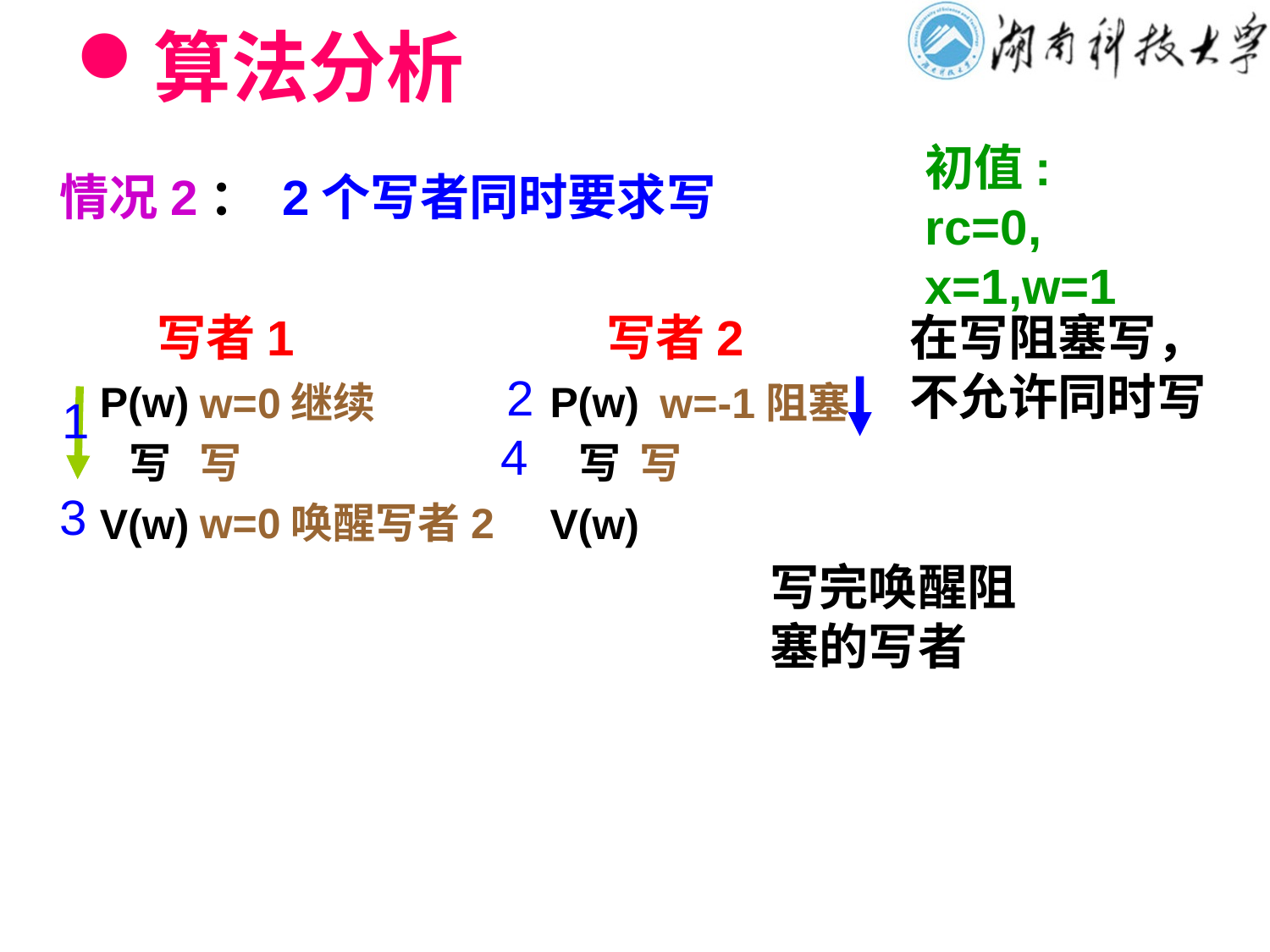

# 算法分析
初值: rc=0,
x=1,w=1
情况2： 2个写者同时要求写
    写者1
P(w)
  写
V(w)
    写者2
P(w)
  写
V(w)
在写阻塞写，
不允许同时写
2
w=0继续
w=-1阻塞

1
4
写
写
3
w=0唤醒写者2
写完唤醒阻塞的写者